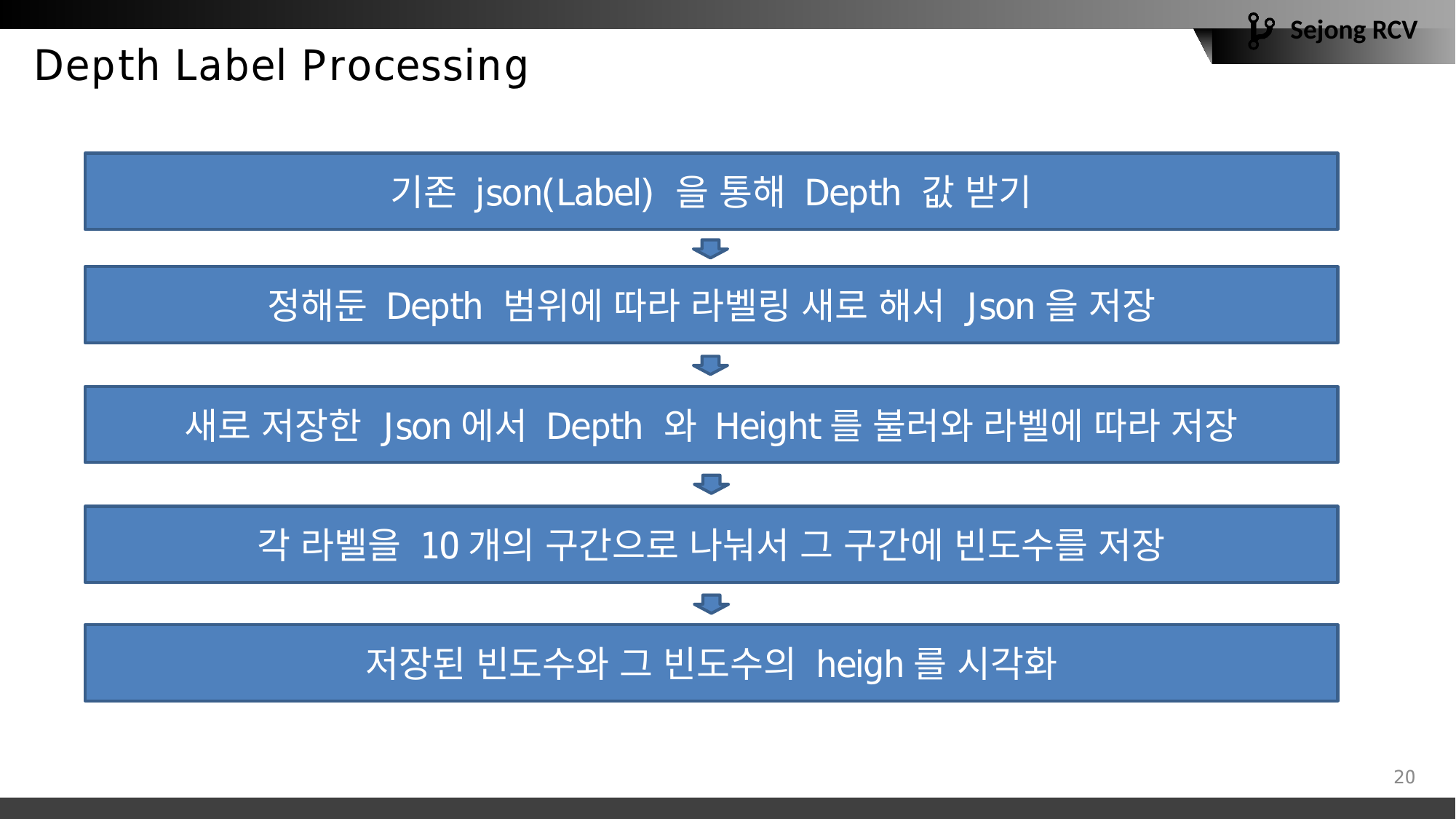

# Depth Label Processing
기존 json(Label) 을 통해 Depth 값 받기

정해둔 Depth 범위에 따라 라벨링 새로 해서 Json을 저장

새로 저장한 Json에서 Depth 와 Height를 불러와 라벨에 따라 저장

각 라벨을 10개의 구간으로 나눠서 그 구간에 빈도수를 저장

저장된 빈도수와 그 빈도수의 heigh를 시각화
20